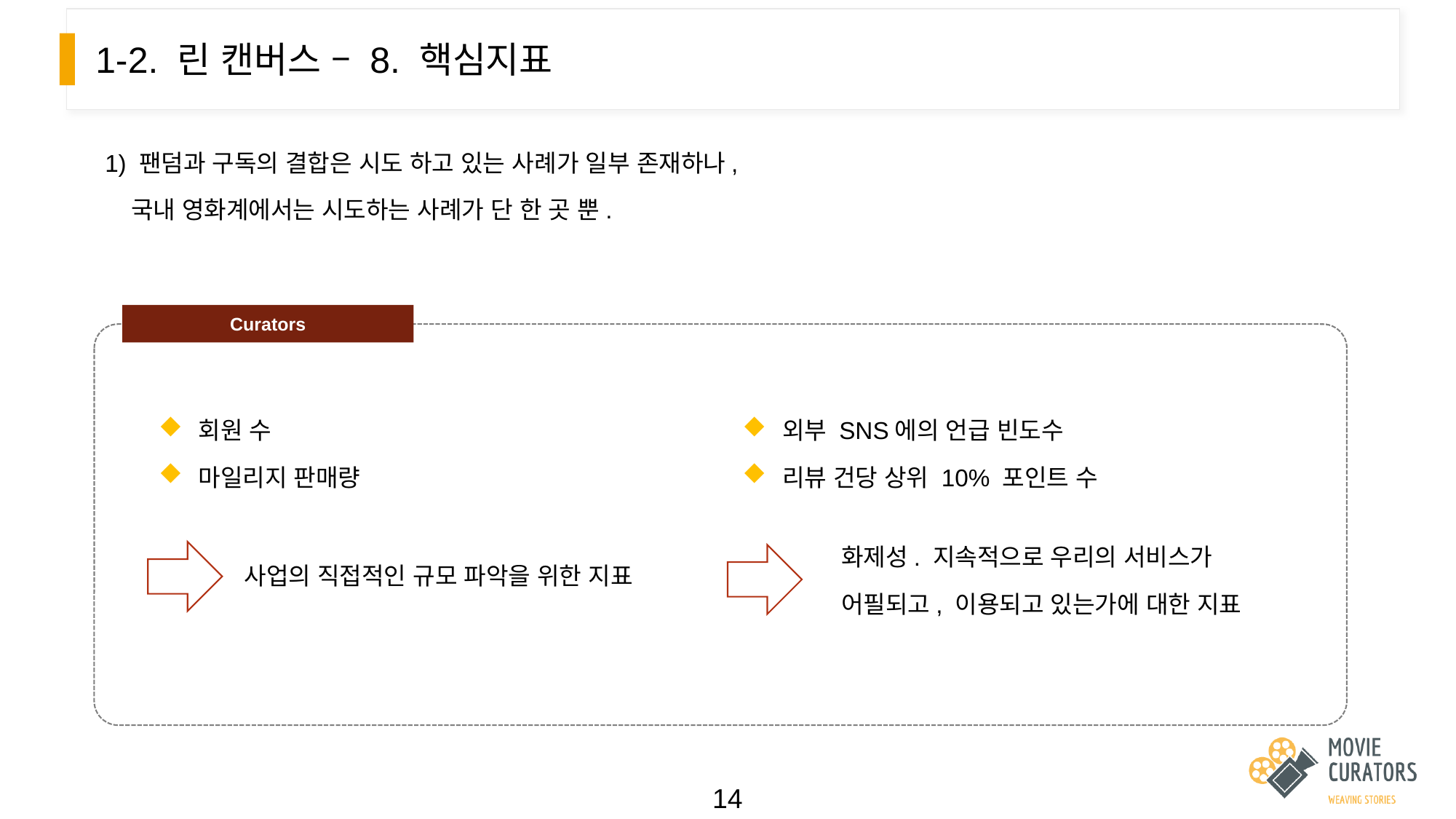

# 1-2. 린 캔버스 – 8. 핵심지표
1) 팬덤과 구독의 결합은 시도 하고 있는 사례가 일부 존재하나,
   국내 영화계에서는 시도하는 사례가 단 한 곳 뿐.

Curators

 외부 SNS에의 언급 빈도수
 리뷰 건당 상위 10% 포인트 수
 회원 수
 마일리지 판매량

사업의 직접적인 규모 파악을 위한 지표
화제성. 지속적으로 우리의 서비스가
어필되고, 이용되고 있는가에 대한 지표

14